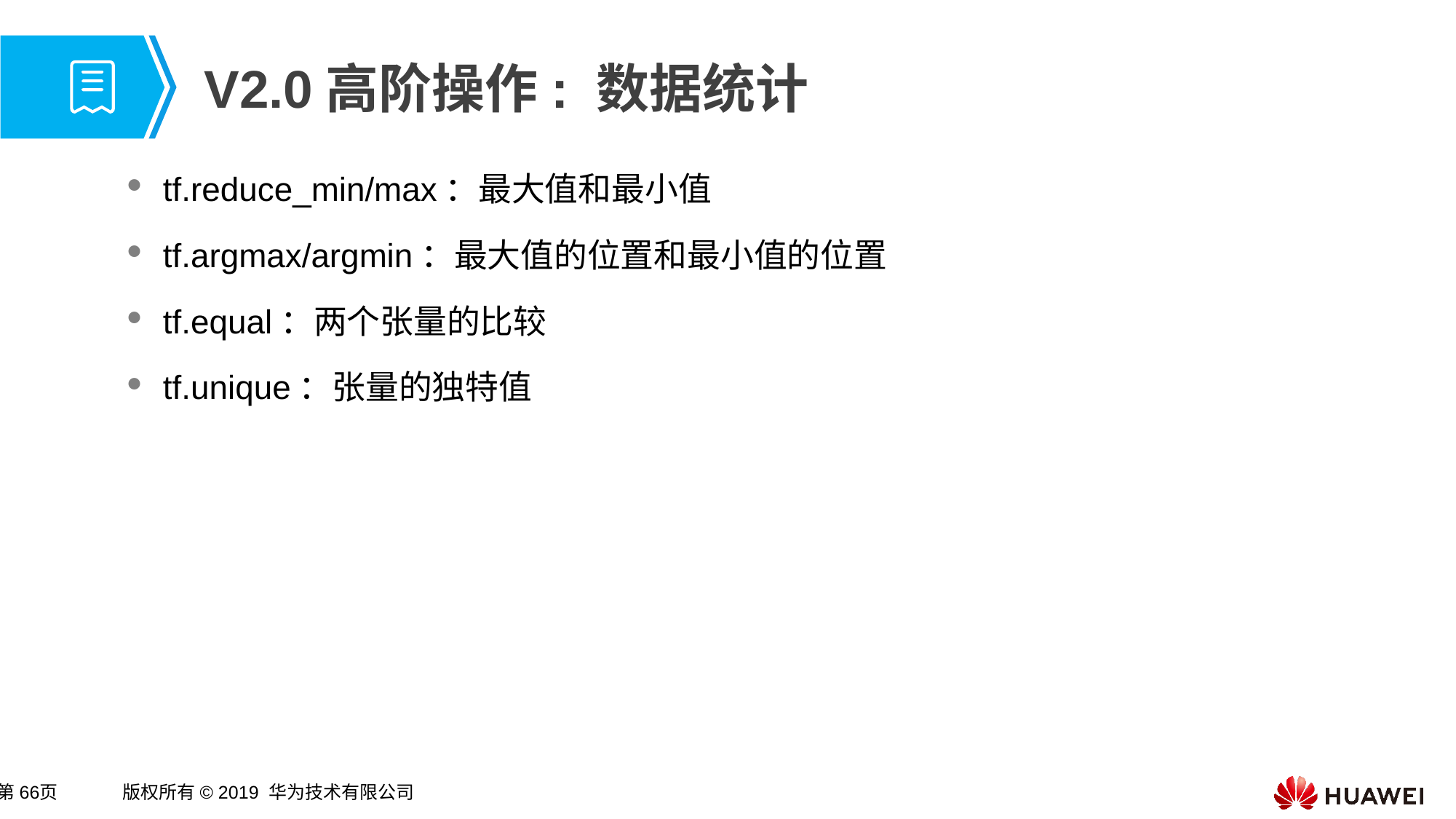

# V2.0高阶操作: 数据统计
tf.reduce_min/max：最大值和最小值
tf.argmax/argmin：最大值的位置和最小值的位置
tf.equal：两个张量的比较
tf.unique：张量的独特值